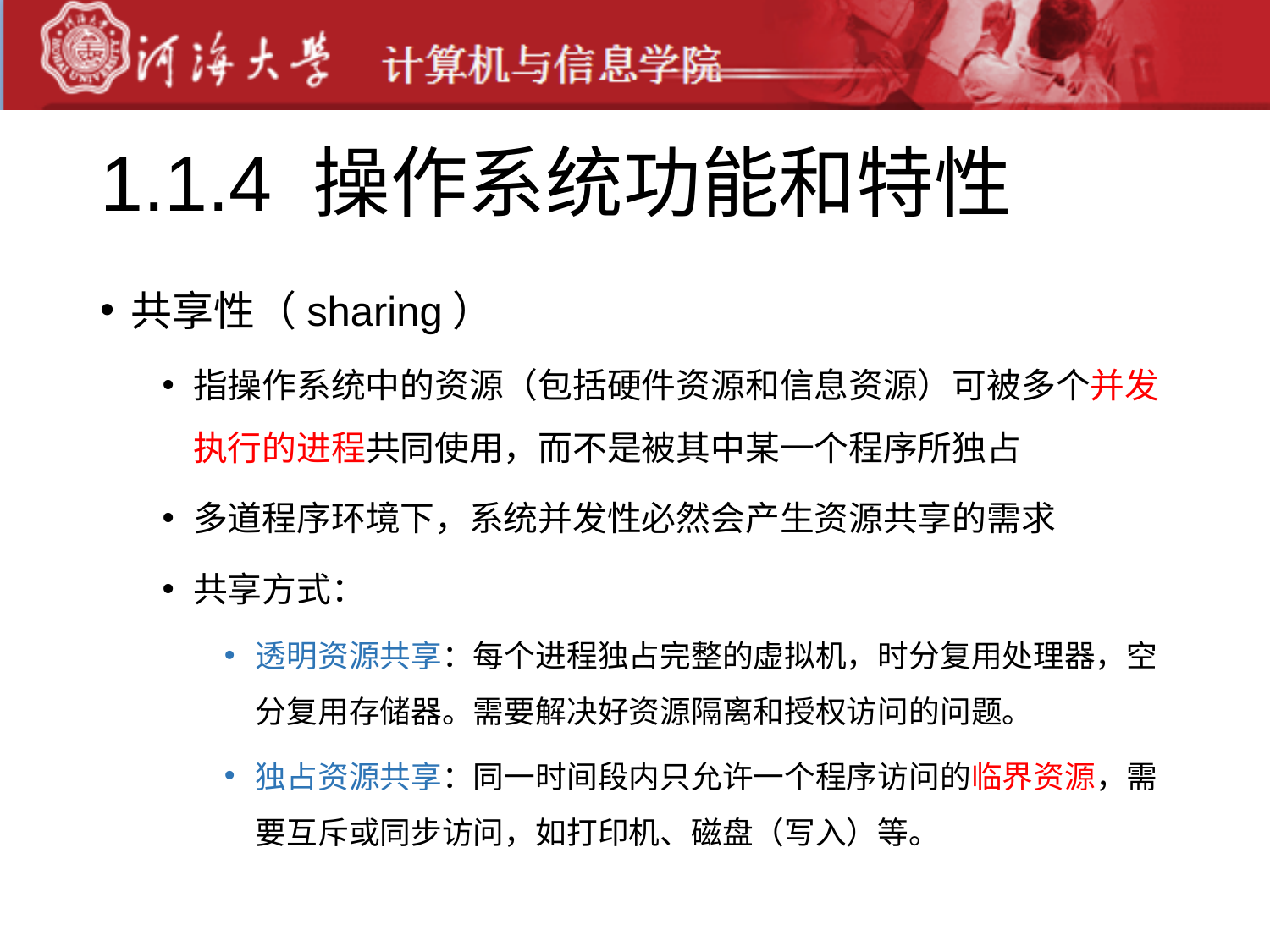

# 1.1.4 操作系统功能和特性
共享性（sharing）
指操作系统中的资源（包括硬件资源和信息资源）可被多个并发执行的进程共同使用，而不是被其中某一个程序所独占
多道程序环境下，系统并发性必然会产生资源共享的需求
共享方式：
透明资源共享：每个进程独占完整的虚拟机，时分复用处理器，空分复用存储器。需要解决好资源隔离和授权访问的问题。
独占资源共享：同一时间段内只允许一个程序访问的临界资源，需要互斥或同步访问，如打印机、磁盘（写入）等。